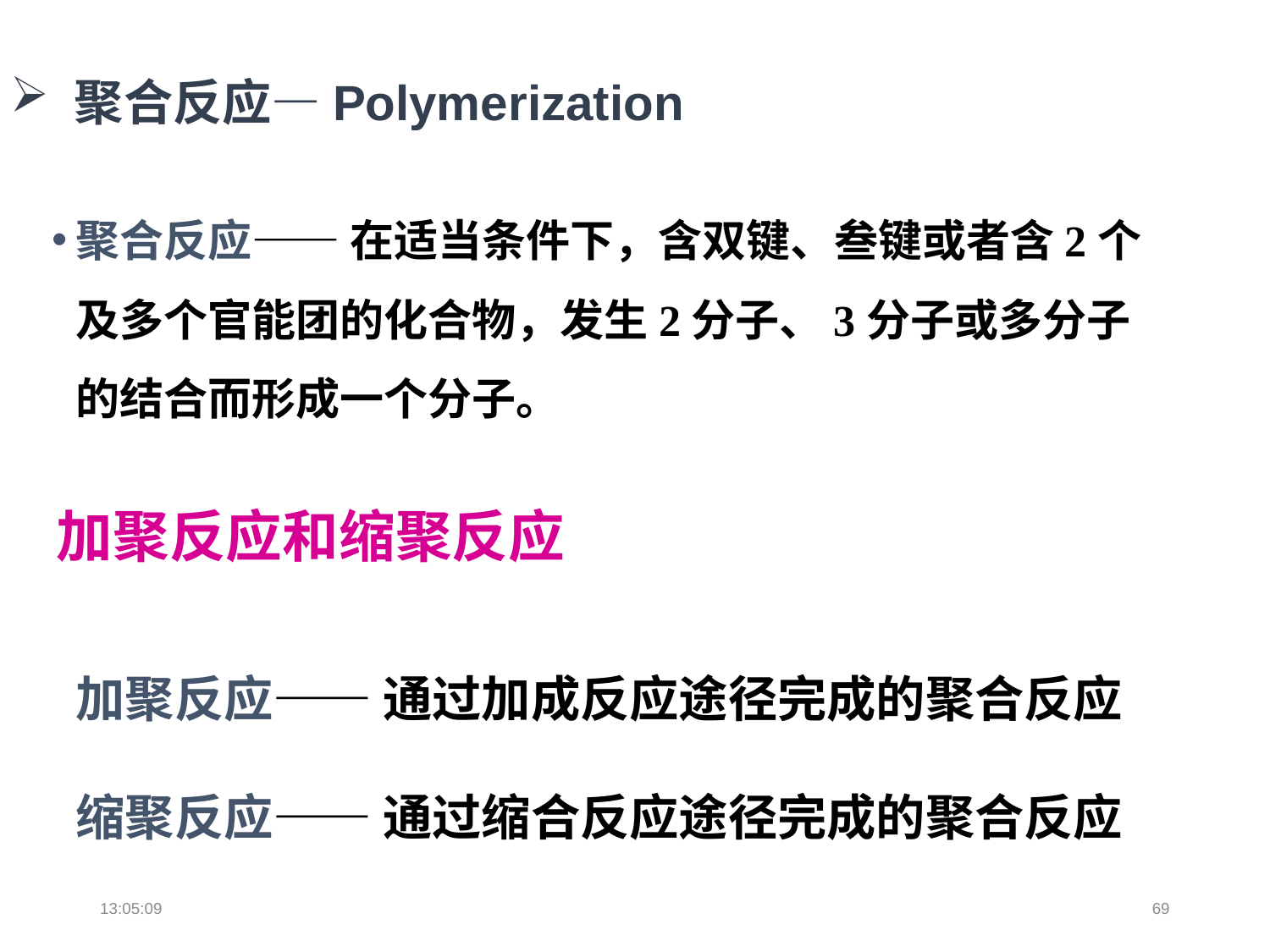

聚合反应—Polymerization
聚合反应—— 在适当条件下，含双键、叁键或者含2个及多个官能团的化合物，发生2分子、3分子或多分子的结合而形成一个分子。
加聚反应和缩聚反应
加聚反应—— 通过加成反应途径完成的聚合反应
缩聚反应—— 通过缩合反应途径完成的聚合反应
13:05:09
69